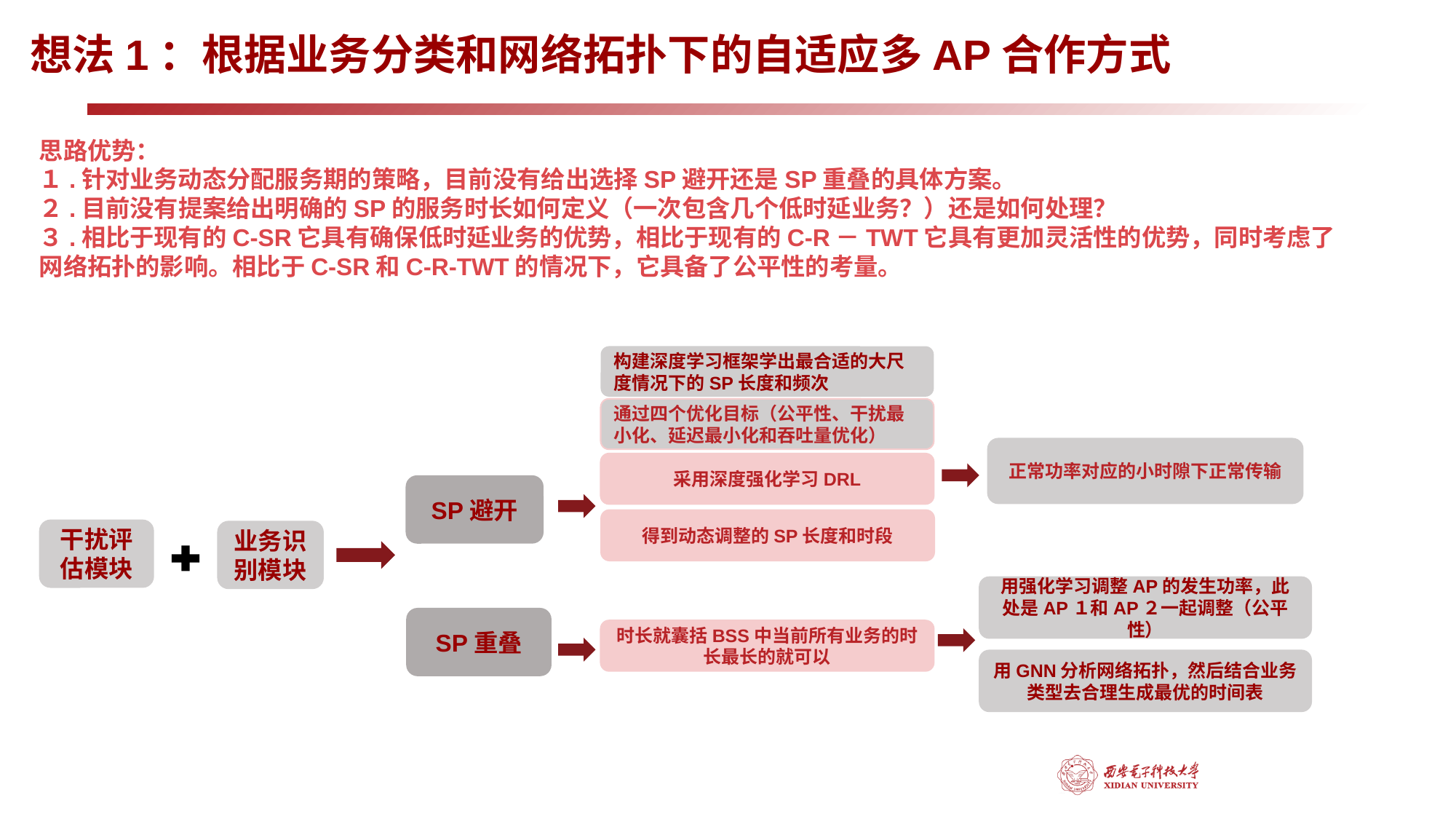

想法1：根据业务分类和网络拓扑下的自适应多AP合作方式
思路优势：
１.针对业务动态分配服务期的策略，目前没有给出选择SP避开还是SP重叠的具体方案。
２.目前没有提案给出明确的SP的服务时长如何定义（一次包含几个低时延业务？）还是如何处理？
３.相比于现有的C-SR它具有确保低时延业务的优势，相比于现有的C-R－TWT它具有更加灵活性的优势，同时考虑了网络拓扑的影响。相比于C-SR和C-R-TWT的情况下，它具备了公平性的考量。

构建深度学习框架学出最合适的大尺度情况下的SP长度和频次
通过四个优化目标（公平性、干扰最小化、延迟最小化和吞吐量优化）
采用深度强化学习DRL
得到动态调整的SP长度和时段
正常功率对应的小时隙下正常传输

SP避开

干扰评估模块
业务识别模块

用强化学习调整AP的发生功率，此处是AP１和AP２一起调整（公平性）
SP重叠
时长就囊括BSS中当前所有业务的时长最长的就可以

用GNN分析网络拓扑，然后结合业务类型去合理生成最优的时间表